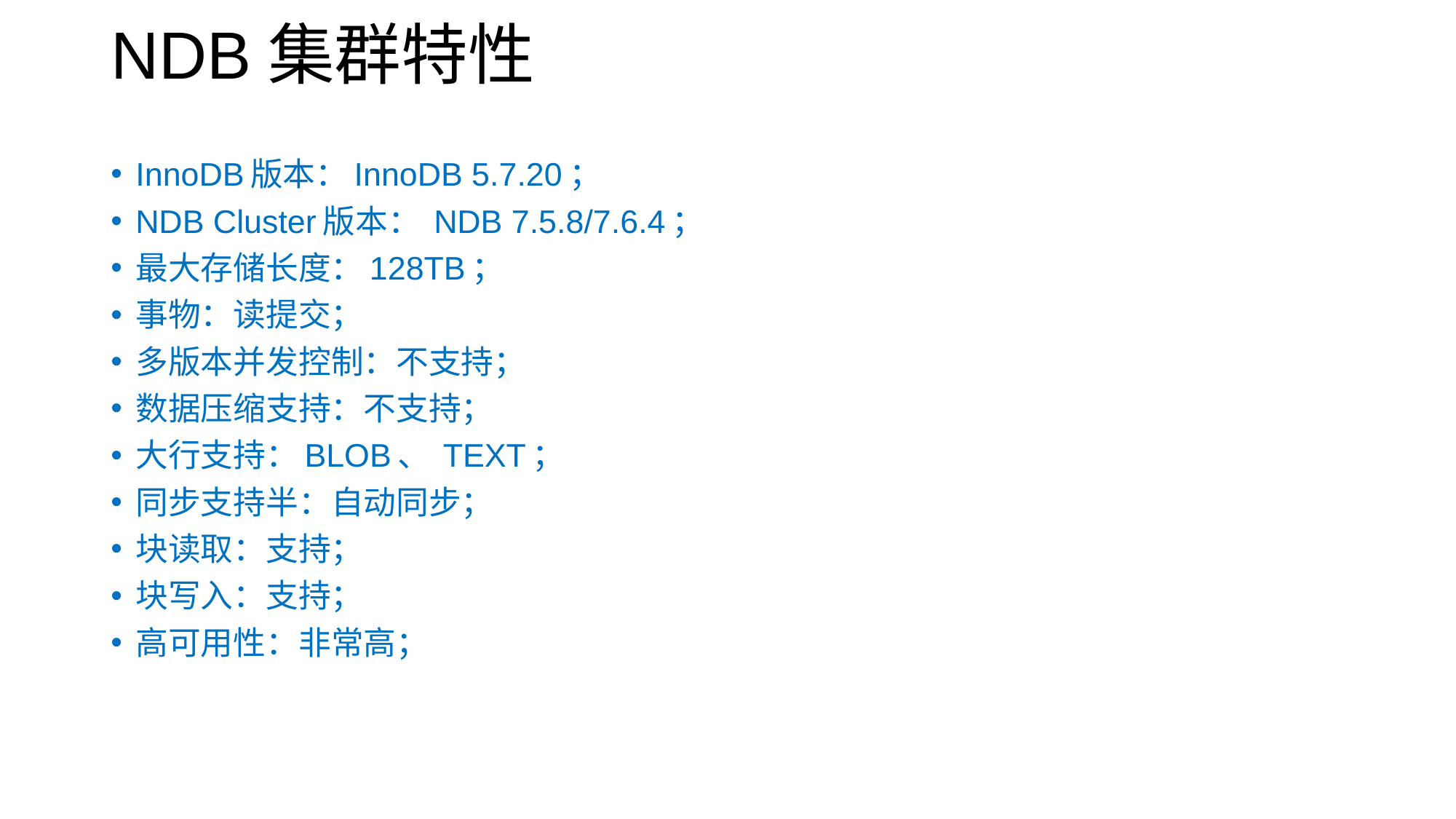

# NDB集群特性
InnoDB版本：InnoDB 5.7.20；
NDB Cluster版本： NDB 7.5.8/7.6.4；
最大存储长度：128TB；
事物：读提交；
多版本并发控制：不支持；
数据压缩支持：不支持；
大行支持：BLOB、 TEXT；
同步支持半：自动同步；
块读取：支持；
块写入：支持；
高可用性：非常高；